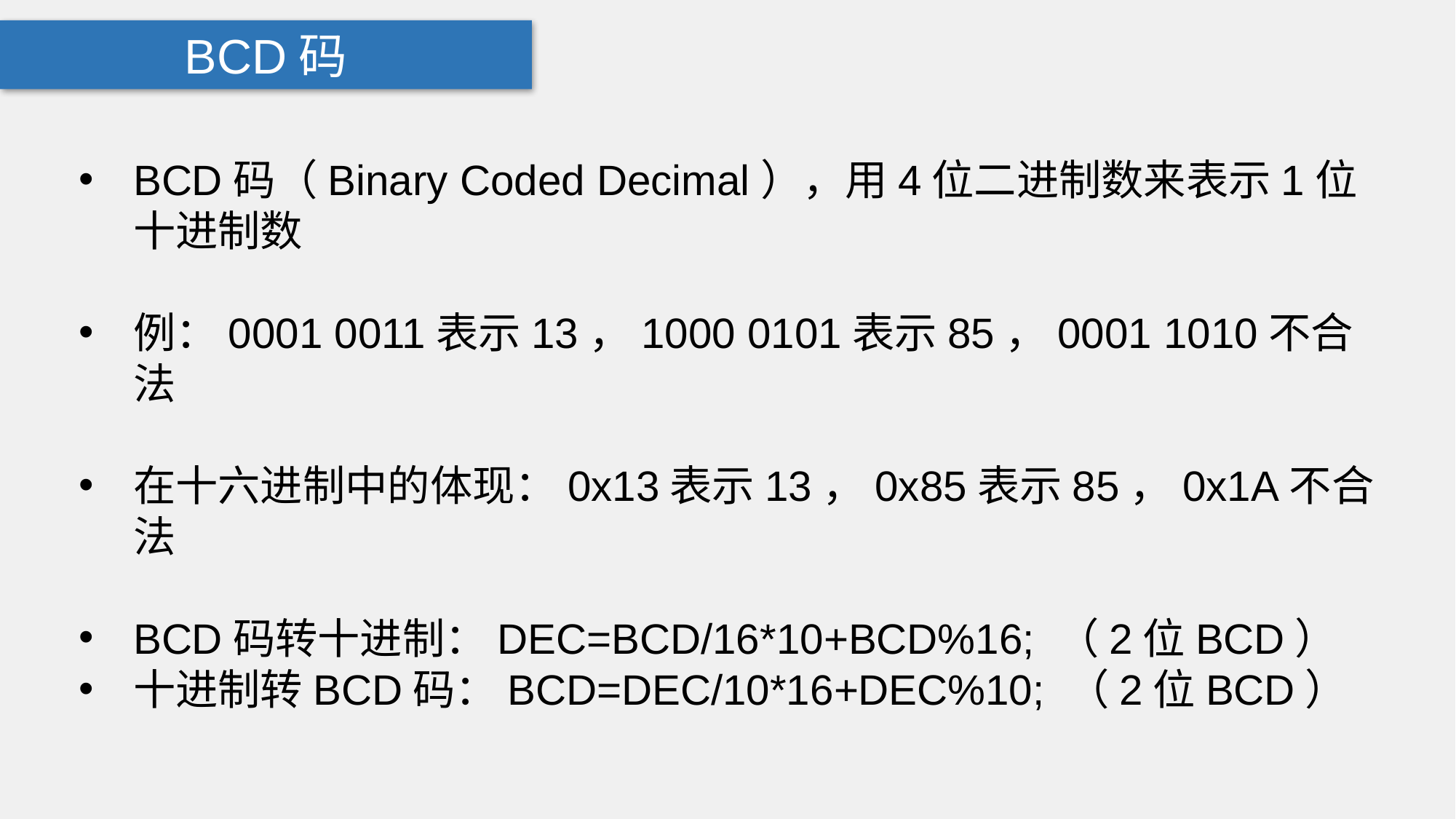

BCD码
BCD码（Binary Coded Decimal‎），用4位二进制数来表示1位十进制数

例：0001 0011表示13，1000 0101表示85，0001 1010不合法

在十六进制中的体现：0x13表示13，0x85表示85，0x1A不合法

BCD码转十进制：DEC=BCD/16*10+BCD%16; （2位BCD）
十进制转BCD码：BCD=DEC/10*16+DEC%10; （2位BCD）